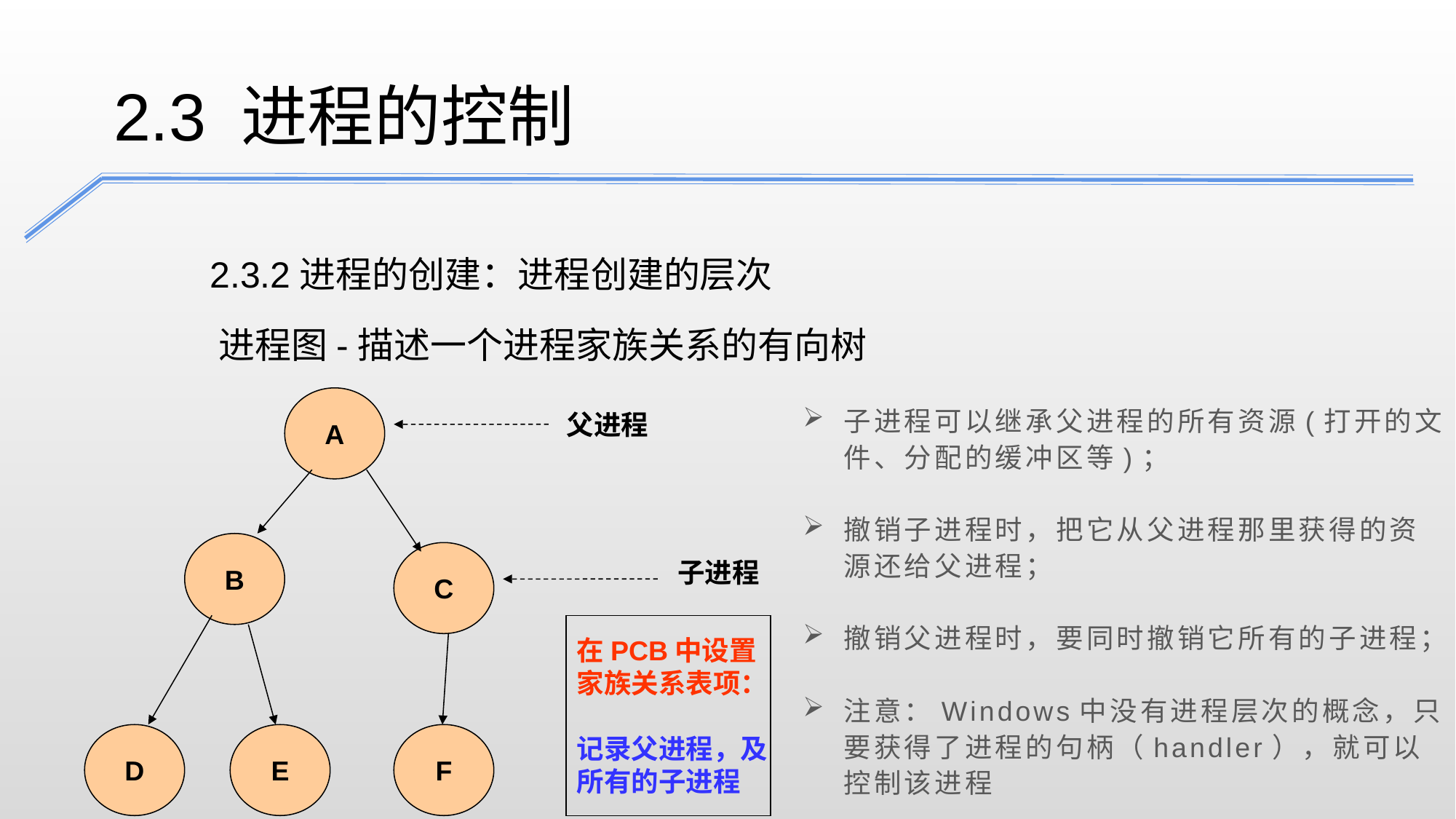

2.3 进程的控制
2.3.2进程的创建：进程创建的层次
进程图-描述一个进程家族关系的有向树
A
父进程
子进程可以继承父进程的所有资源(打开的文件、分配的缓冲区等)；
撤销子进程时，把它从父进程那里获得的资源还给父进程；
撤销父进程时，要同时撤销它所有的子进程；
注意：Windows中没有进程层次的概念，只要获得了进程的句柄（handler），就可以控制该进程

B
C
子进程

在PCB中设置
家族关系表项：

记录父进程，及
所有的子进程

D
E
F